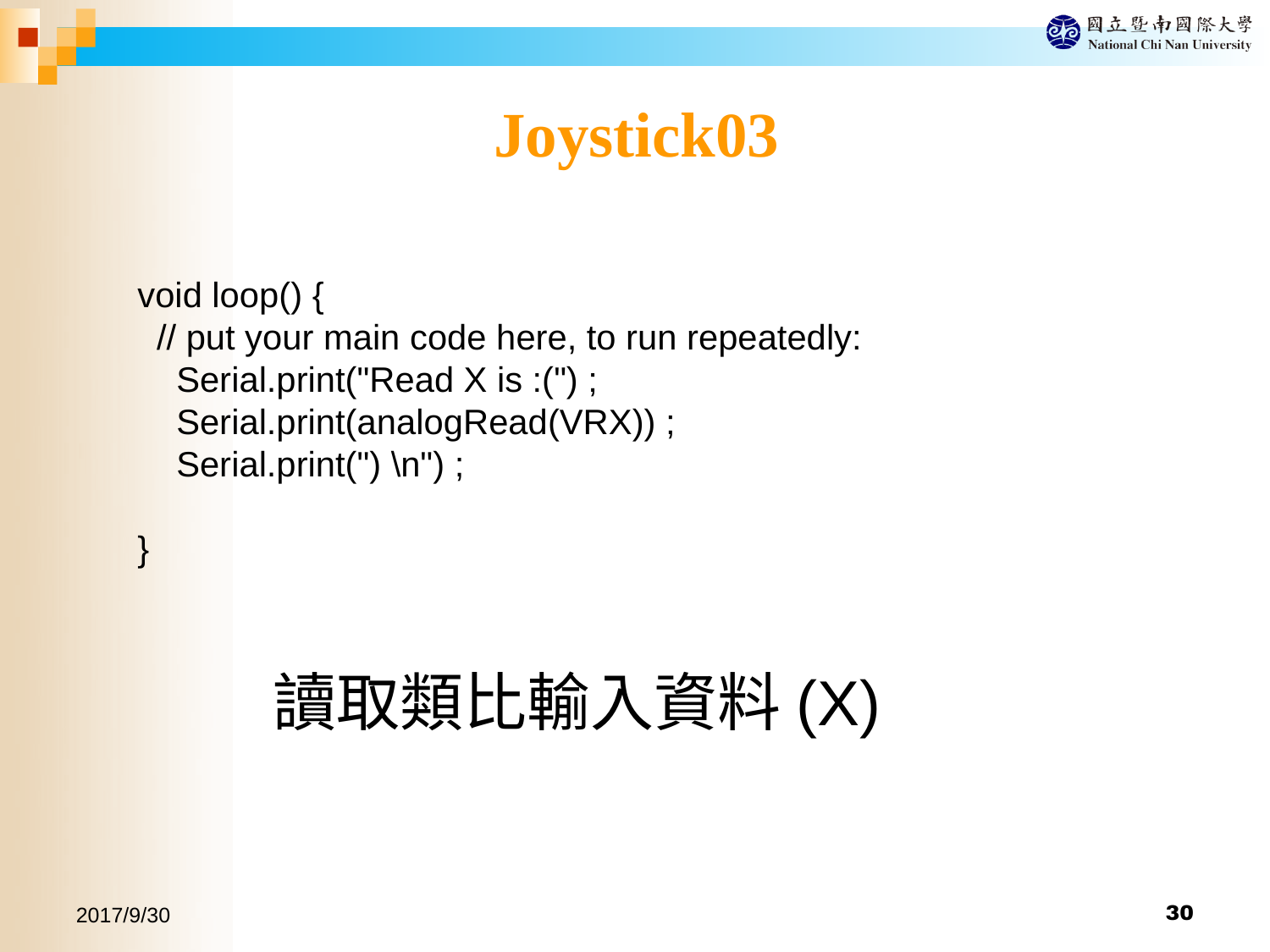

Joystick03
void loop() {
  // put your main code here, to run repeatedly:
    Serial.print("Read X is :(") ;
    Serial.print(analogRead(VRX)) ;
    Serial.print(") \n") ;

}
讀取類比輸入資料(X)
2017/9/30
30